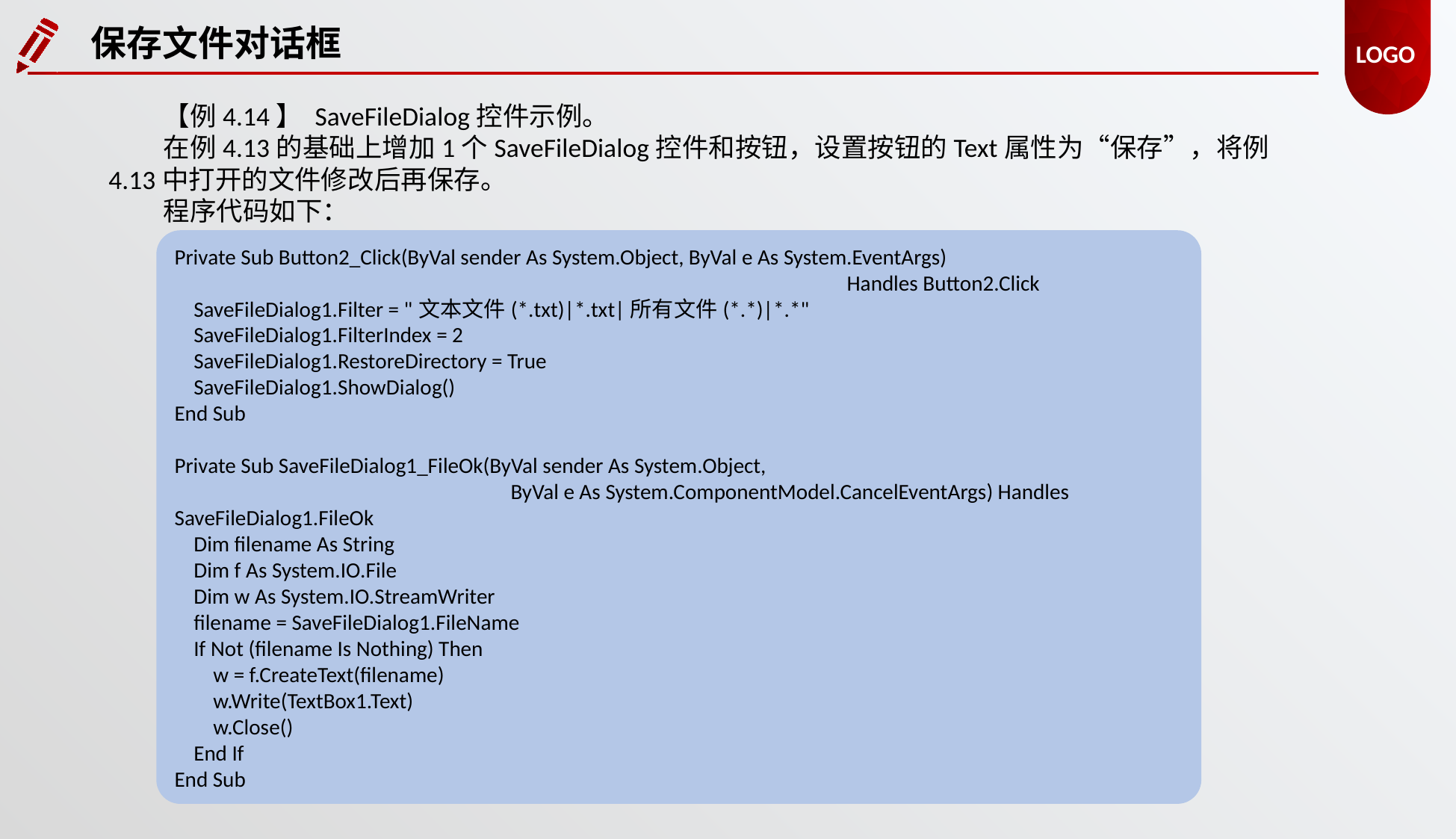

保存文件对话框
【例4.14】 SaveFileDialog控件示例。
在例4.13的基础上增加1个SaveFileDialog控件和按钮，设置按钮的Text属性为“保存”，将例4.13中打开的文件修改后再保存。
程序代码如下：
Private Sub Button2_Click(ByVal sender As System.Object, ByVal e As System.EventArgs)
						Handles Button2.Click
    SaveFileDialog1.Filter = "文本文件(*.txt)|*.txt|所有文件(*.*)|*.*"
    SaveFileDialog1.FilterIndex = 2
    SaveFileDialog1.RestoreDirectory = True
    SaveFileDialog1.ShowDialog()
End Sub

Private Sub SaveFileDialog1_FileOk(ByVal sender As System.Object,
			ByVal e As System.ComponentModel.CancelEventArgs) Handles SaveFileDialog1.FileOk
    Dim filename As String
    Dim f As System.IO.File
    Dim w As System.IO.StreamWriter
    filename = SaveFileDialog1.FileName
    If Not (filename Is Nothing) Then
        w = f.CreateText(filename)
        w.Write(TextBox1.Text)
        w.Close()
    End If
End Sub